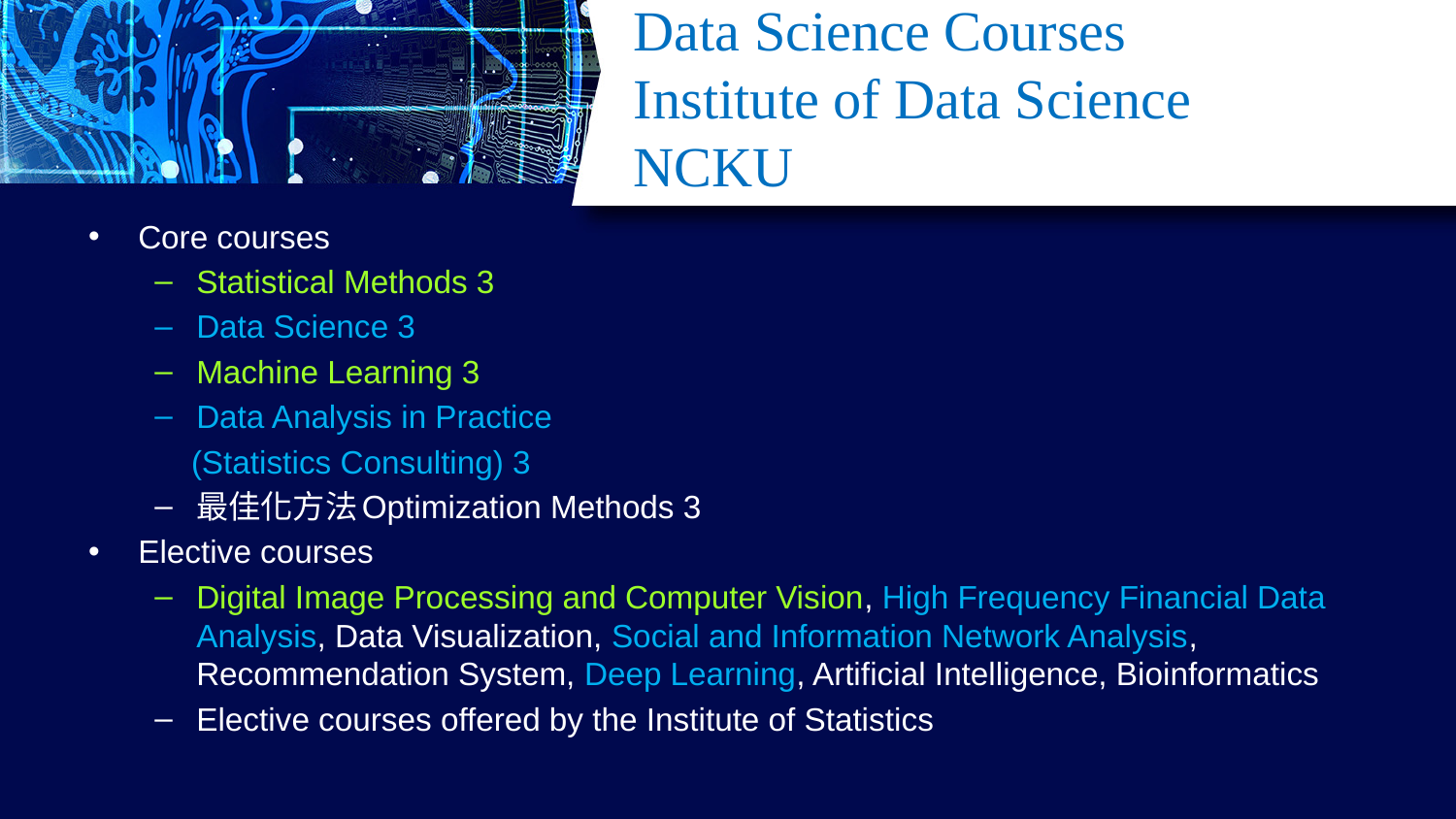

# Data Science Courses Institute of Data Science NCKU
Core courses
Statistical Methods 3
Data Science 3
Machine Learning 3
Data Analysis in Practice
     (Statistics Consulting) 3
最佳化方法Optimization Methods 3
Elective courses
Digital Image Processing and Computer Vision, High Frequency Financial Data Analysis, Data Visualization, Social and Information Network Analysis, Recommendation System, Deep Learning, Artificial Intelligence, Bioinformatics
Elective courses offered by the Institute of Statistics